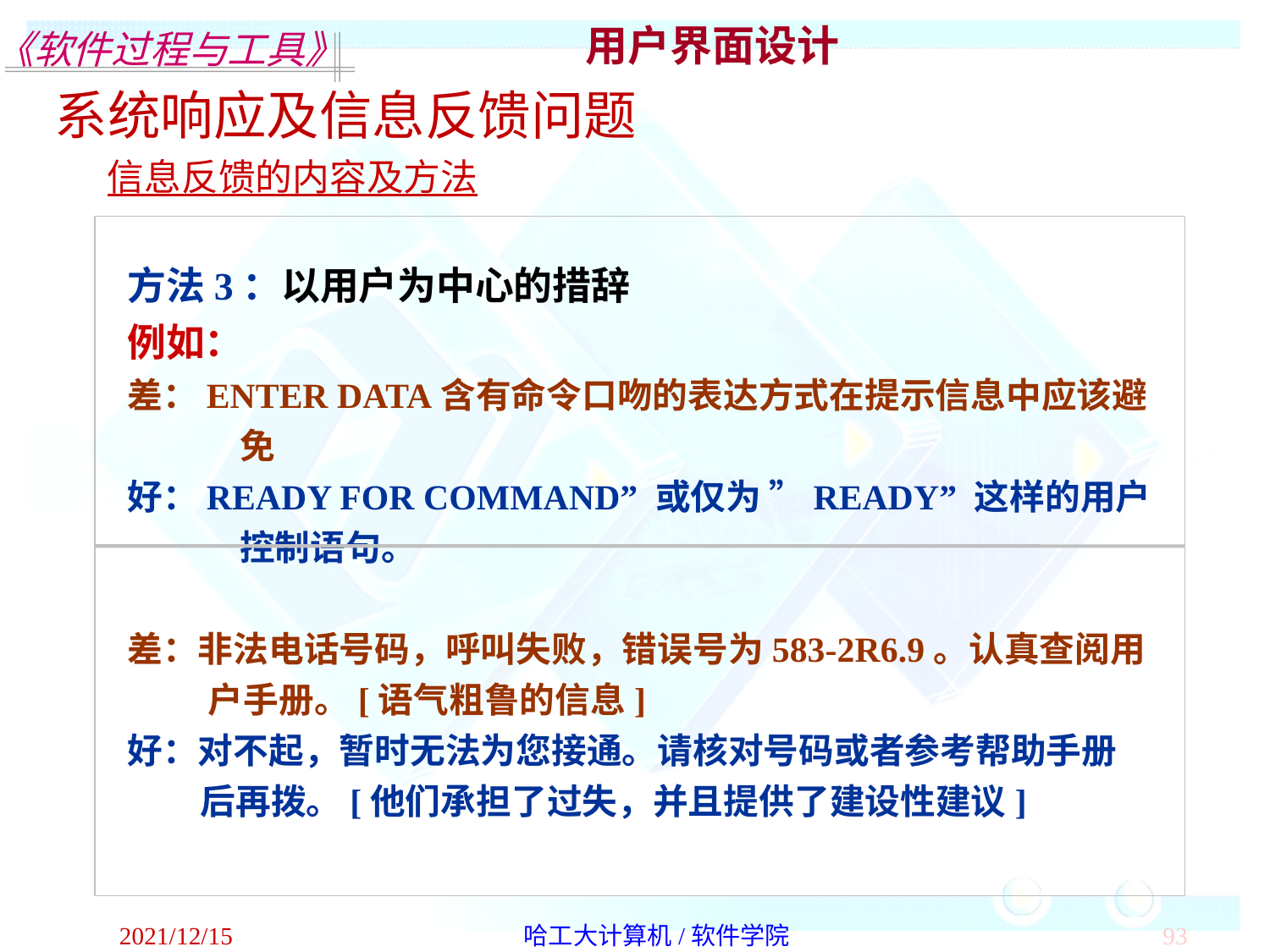

用户界面设计
系统响应及信息反馈问题
信息反馈的内容及方法

方法3：以用户为中心的措辞
例如：
差：ENTER DATA含有命令口吻的表达方式在提示信息中应该避免
好：READY FOR COMMAND” 或仅为 ”READY” 这样的用户控制语句。

差：非法电话号码，呼叫失败，错误号为583-2R6.9。认真查阅用
         户手册。[语气粗鲁的信息]
好：对不起，暂时无法为您接通。请核对号码或者参考帮助手册
        后再拨。[他们承担了过失，并且提供了建设性建议]